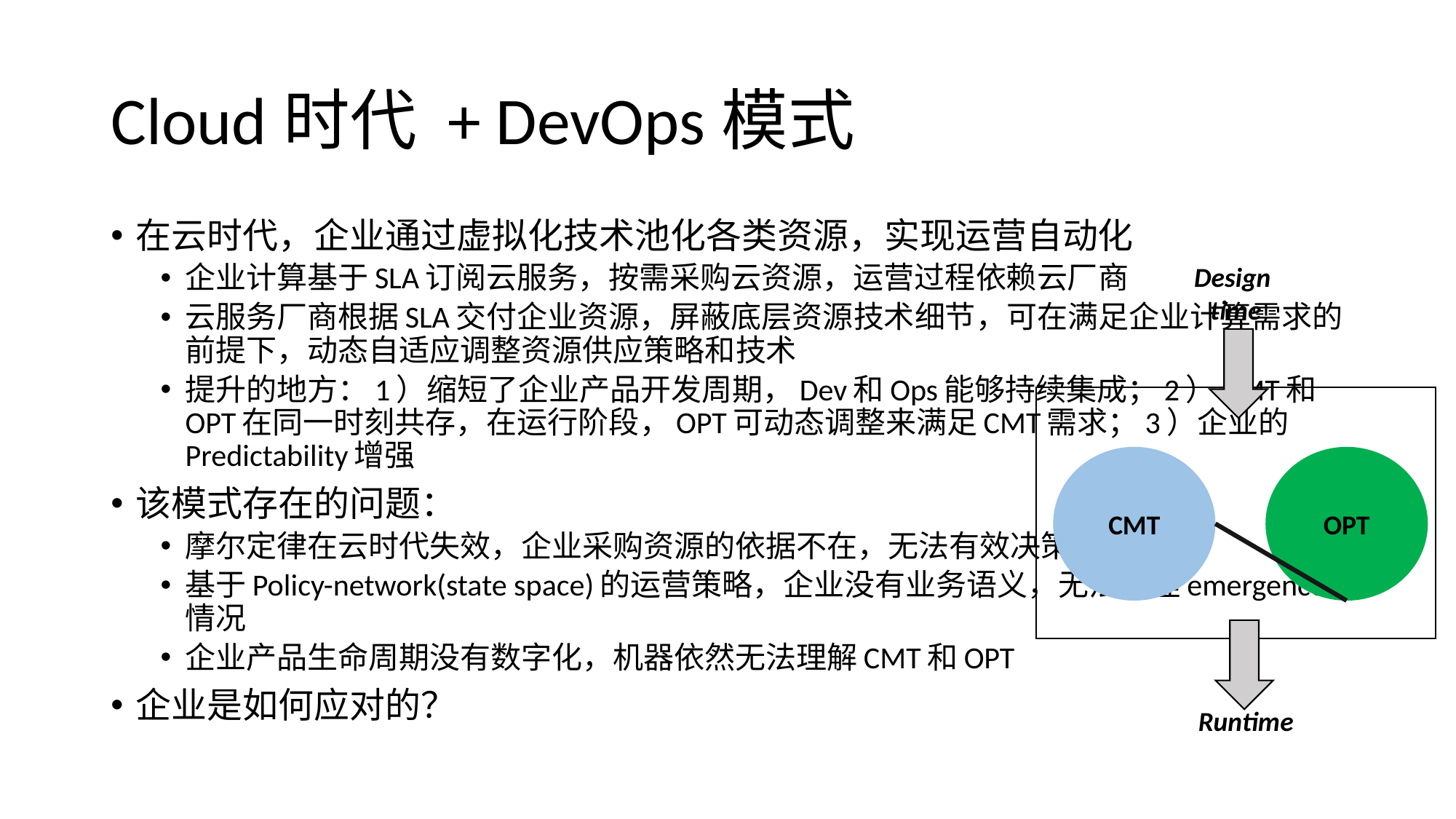

# Cloud时代 + DevOps模式
在云时代，企业通过虚拟化技术池化各类资源，实现运营自动化
企业计算基于SLA订阅云服务，按需采购云资源，运营过程依赖云厂商
云服务厂商根据SLA交付企业资源，屏蔽底层资源技术细节，可在满足企业计算需求的前提下，动态自适应调整资源供应策略和技术
提升的地方：1）缩短了企业产品开发周期，Dev和Ops能够持续集成；2）CMT和OPT在同一时刻共存，在运行阶段，OPT可动态调整来满足CMT需求；3）企业的Predictability增强
该模式存在的问题：
摩尔定律在云时代失效，企业采购资源的依据不在，无法有效决策
基于Policy-network(state space)的运营策略，企业没有业务语义，无法处理emergence情况
企业产品生命周期没有数字化，机器依然无法理解CMT和OPT
企业是如何应对的？

Design
time

CMT
OPT

Runtime